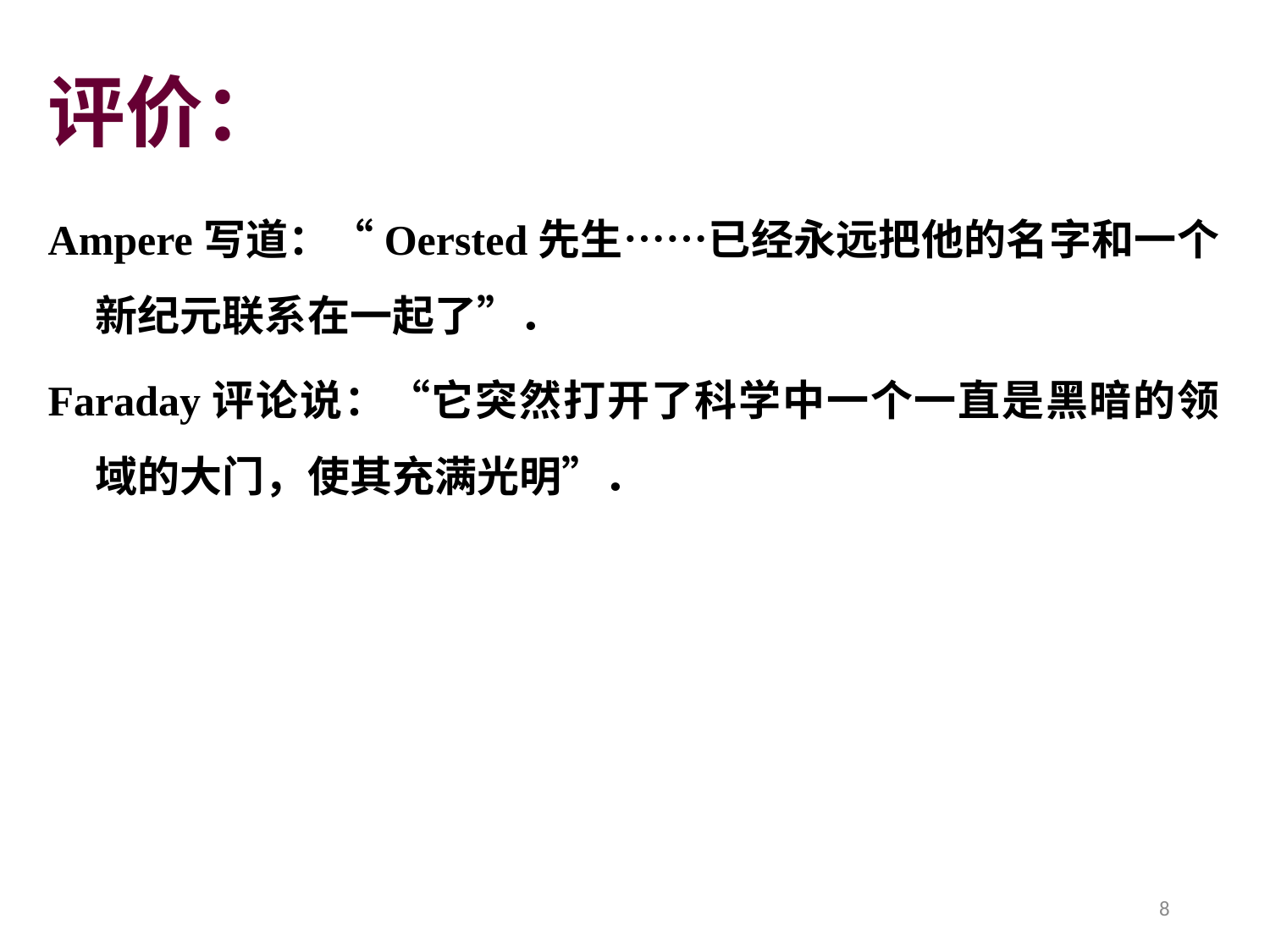

评价：
Ampere写道：“Oersted先生……已经永远把他的名字和一个新纪元联系在一起了”．
Faraday评论说：“它突然打开了科学中一个一直是黑暗的领域的大门，使其充满光明”．

8